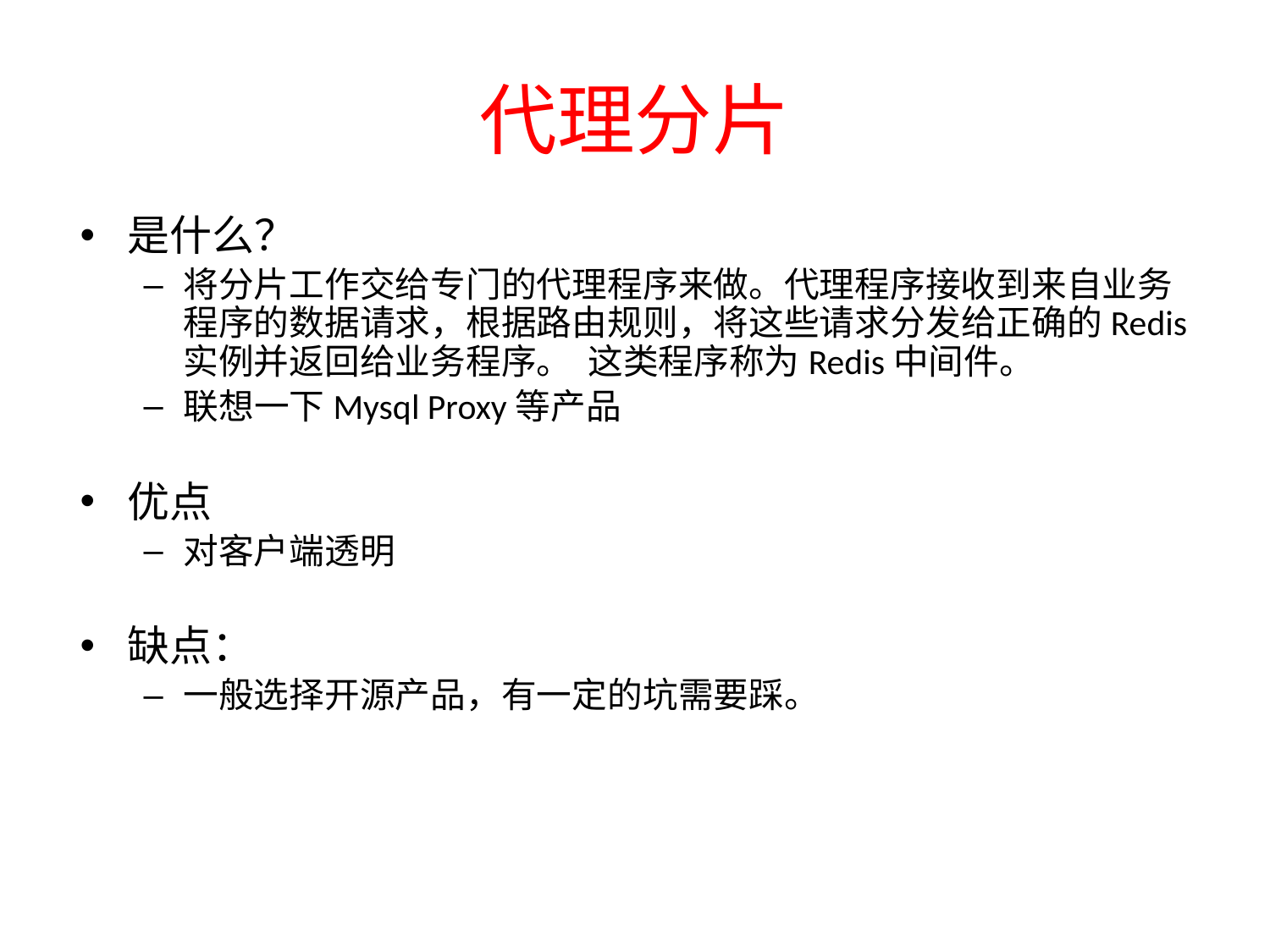

# 代理分片
是什么？
将分片工作交给专门的代理程序来做。代理程序接收到来自业务程序的数据请求，根据路由规则，将这些请求分发给正确的Redis实例并返回给业务程序。  这类程序称为Redis中间件。
联想一下Mysql Proxy等产品

优点
对客户端透明

缺点：
一般选择开源产品，有一定的坑需要踩。